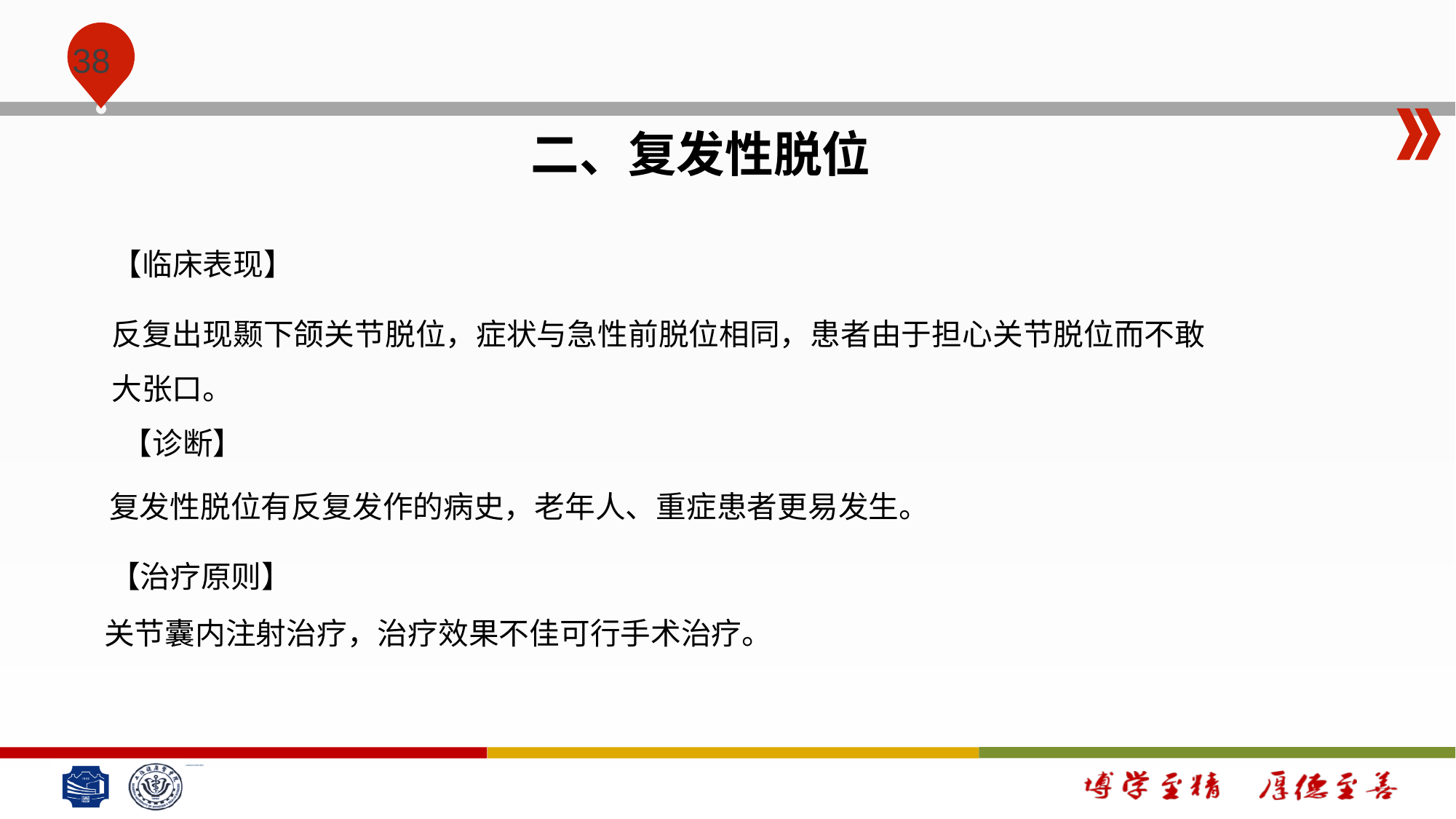

#
二、复发性脱位

【临床表现】
反复出现颞下颌关节脱位，症状与急性前脱位相同，患者由于担心关节脱位而不敢大张口。
【诊断】
复发性脱位有反复发作的病史，老年人、重症患者更易发生。
【治疗原则】
关节囊内注射治疗，治疗效果不佳可行手术治疗。